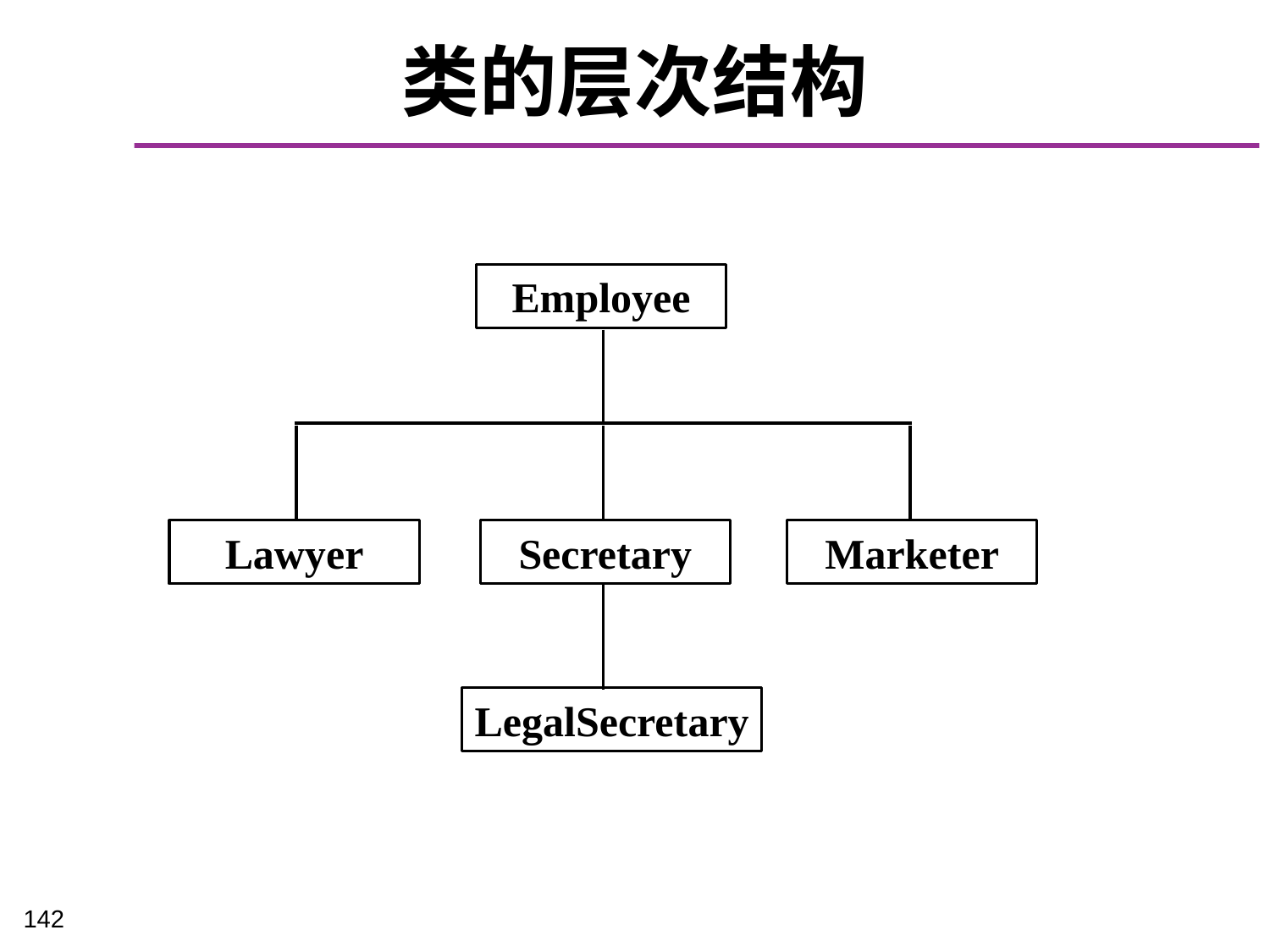

# 类的层次结构
Employee
Lawyer
Secretary
Marketer
LegalSecretary
142